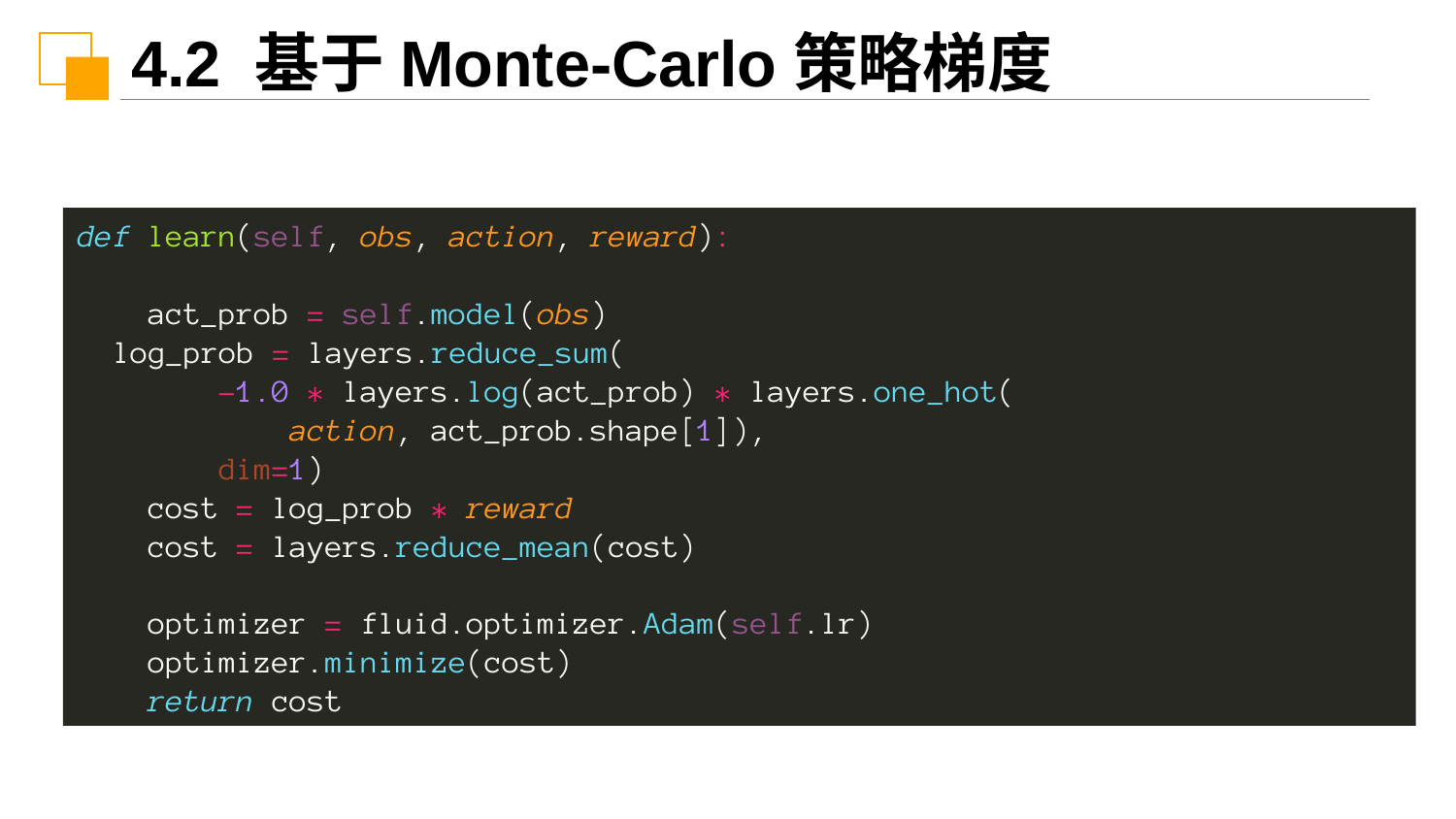

4.2 基于Monte-Carlo策略梯度
def learn(self, obs, action, reward):
    act_prob = self.model(obs)
    log_prob = layers.reduce_sum(
        -1.0 * layers.log(act_prob) * layers.one_hot(
            action, act_prob.shape[1]),
        dim=1)
    cost = log_prob * reward
    cost = layers.reduce_mean(cost)
    optimizer = fluid.optimizer.Adam(self.lr)
    optimizer.minimize(cost)
    return cost